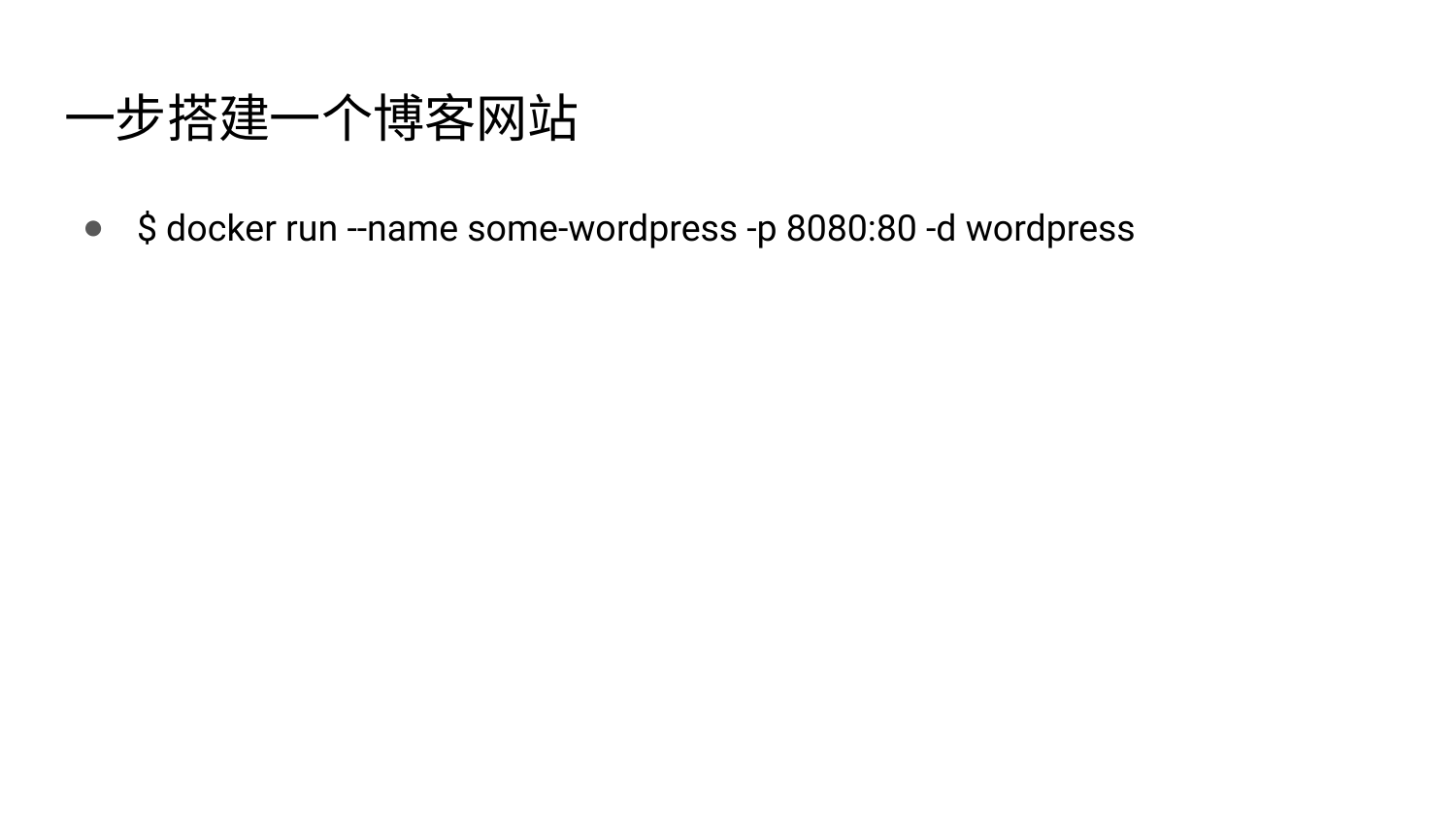

# 一步搭建一个博客网站
$ docker run --name some-wordpress -p 8080:80 -d wordpress